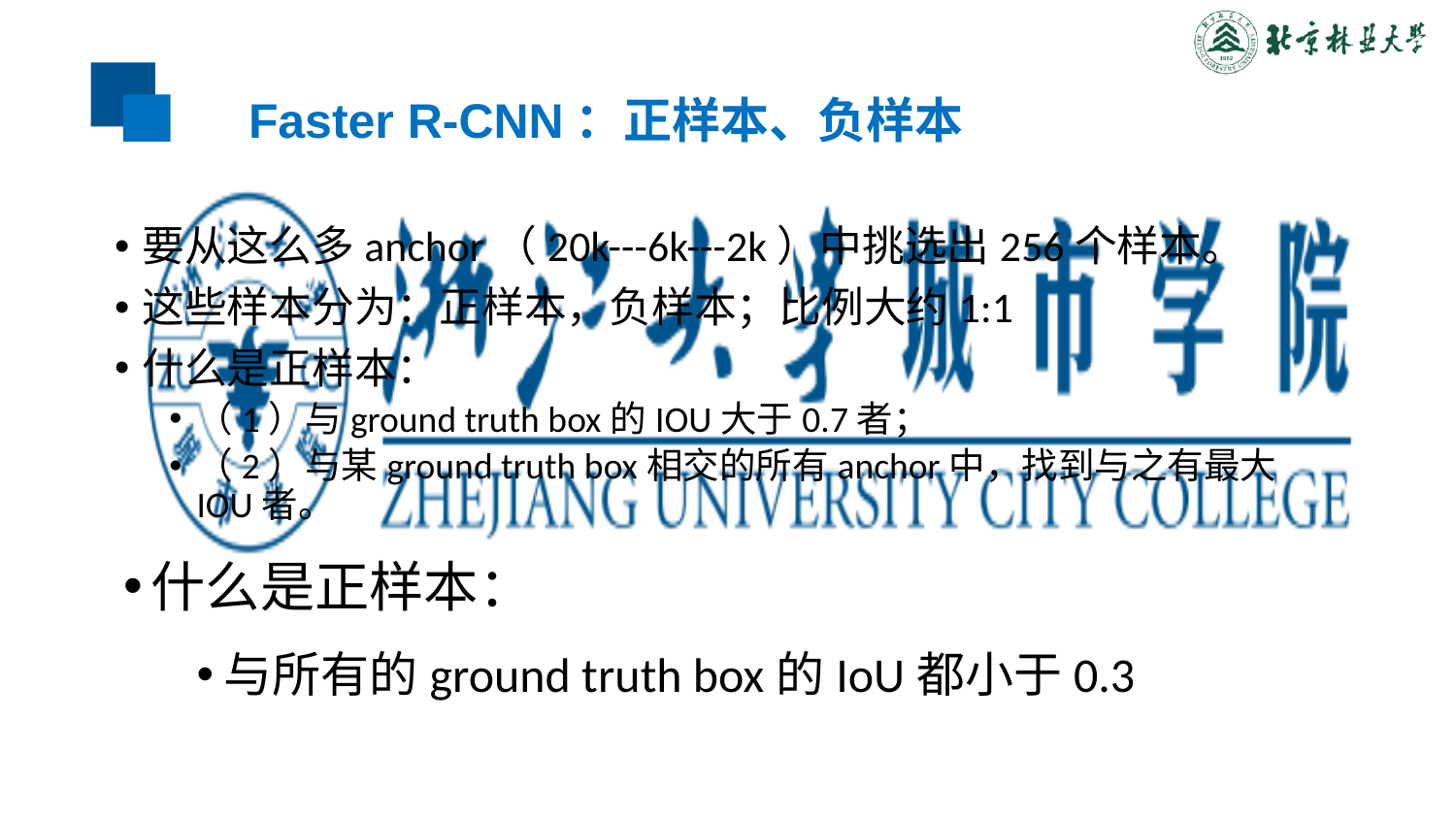

# Faster R-CNN：正样本、负样本

要从这么多anchor（20k---6k---2k）中挑选出256个样本。
这些样本分为：正样本，负样本；比例大约1:1
什么是正样本：
（1）与ground truth box的IOU大于0.7者；
（2）与某ground truth box相交的所有anchor中，找到与之有最大IOU者。
什么是正样本：
与所有的ground truth box的IoU都小于0.3